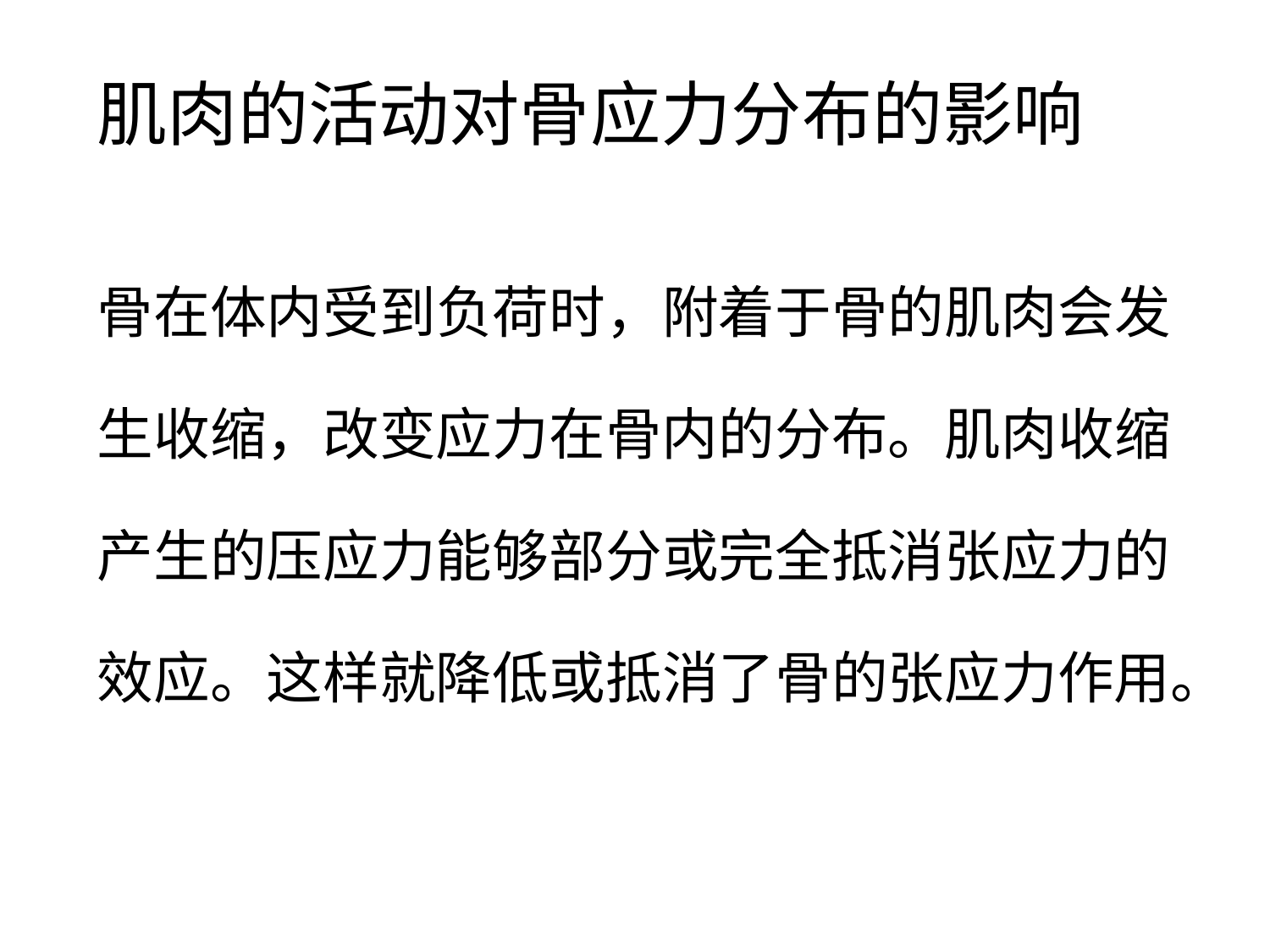

肌肉的活动对骨应力分布的影响

骨在体内受到负荷时，附着于骨的肌肉会发生收缩，改变应力在骨内的分布。肌肉收缩产生的压应力能够部分或完全抵消张应力的效应。这样就降低或抵消了骨的张应力作用。